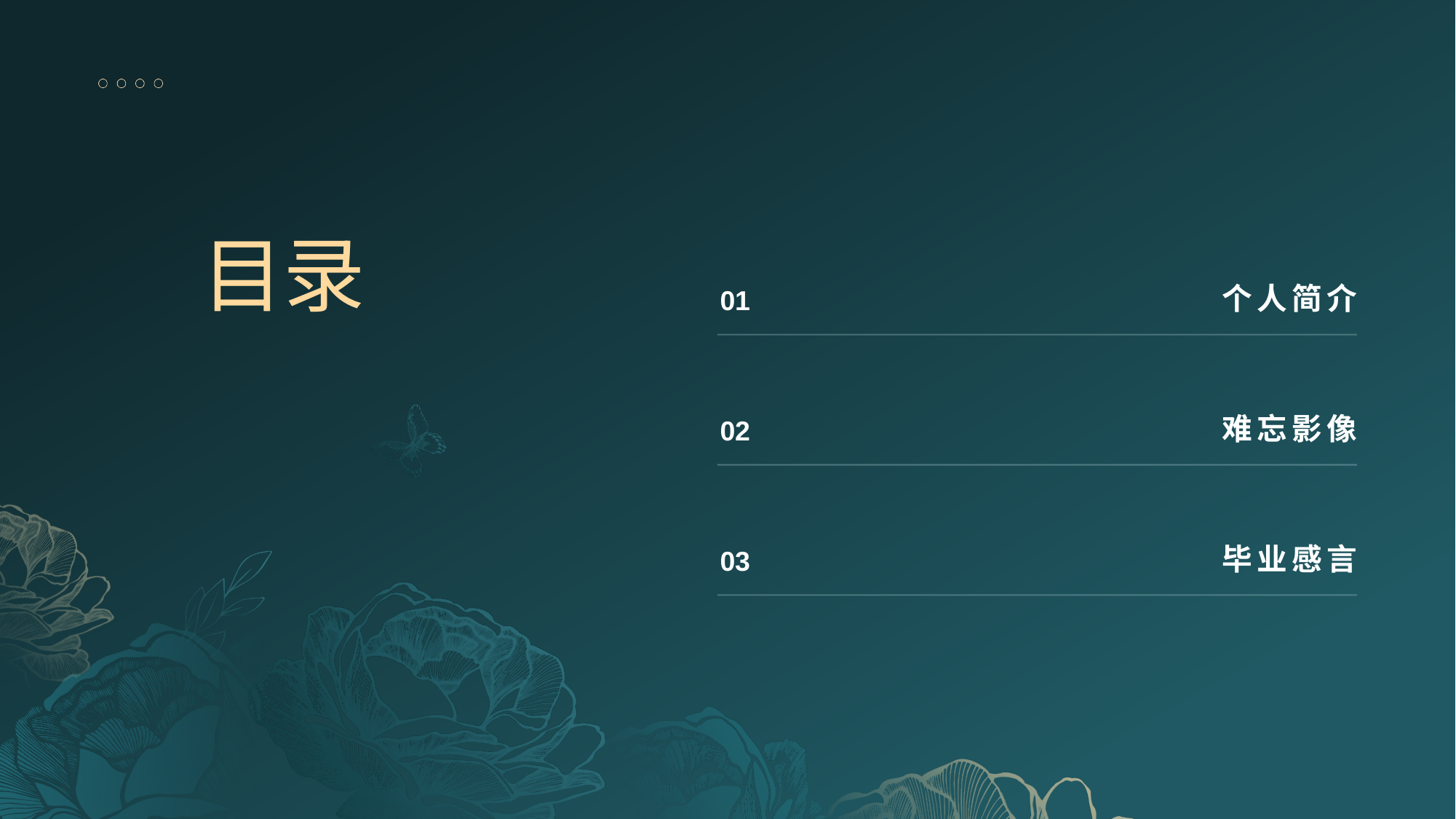

# 目录
01
个人简介
02
难忘影像
03
毕业感言